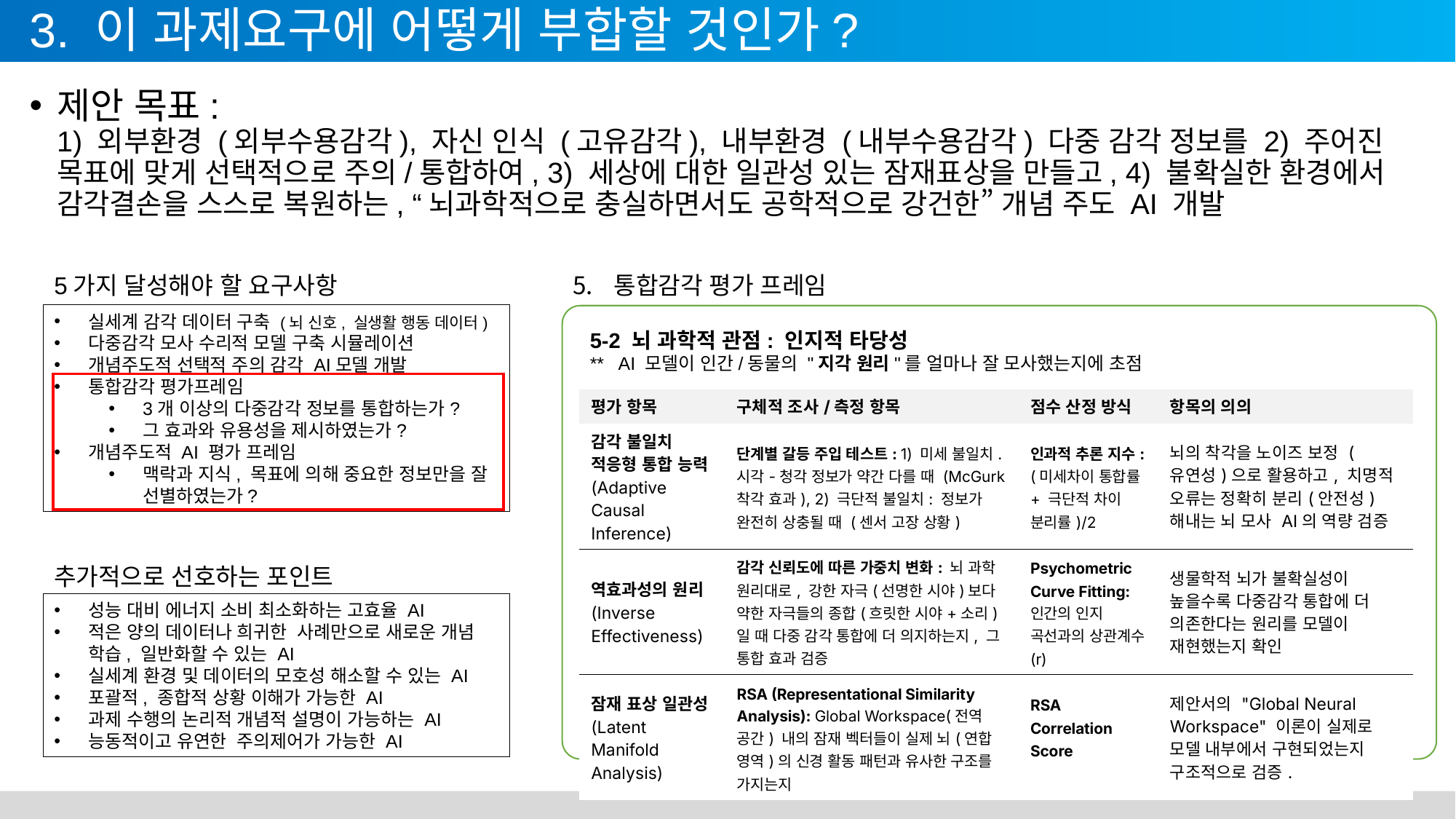

# 3. 이 과제요구에 어떻게 부합할 것인가?
제안 목표:
1) 외부환경 (외부수용감각), 자신 인식 (고유감각), 내부환경 (내부수용감각) 다중 감각 정보를 2) 주어진 목표에 맞게 선택적으로 주의/통합하여, 3) 세상에 대한 일관성 있는 잠재표상을 만들고, 4) 불확실한 환경에서 감각결손을 스스로 복원하는, “뇌과학적으로 충실하면서도 공학적으로 강건한” 개념 주도 AI 개발

5가지 달성해야 할 요구사항
통합감각 평가 프레임
실세계 감각 데이터 구축 (뇌 신호, 실생활 행동 데이터)
다중감각 모사 수리적 모델 구축 시뮬레이션
개념주도적 선택적 주의 감각 AI모델 개발
통합감각 평가프레임
3개 이상의 다중감각 정보를 통합하는가?
그 효과와 유용성을 제시하였는가?
개념주도적 AI 평가 프레임
맥락과 지식, 목표에 의해 중요한 정보만을 잘 선별하였는가?

5-2 뇌 과학적 관점: 인지적 타당성
**   AI 모델이 인간/동물의 "지각 원리"를 얼마나 잘 모사했는지에 초점

| 평가 항목 | 구체적 조사/측정 항목 | 점수 산정 방식 | 항목의 의의 |
| --- | --- | --- | --- |
| 감각 불일치 적응형 통합 능력 (Adaptive Causal Inference) | 단계별 갈등 주입 테스트: 1) 미세 불일치. 시각-청각 정보가 약간 다를 때 (McGurk 착각 효과), 2) 극단적 불일치: 정보가 완전히 상충될 때 (센서 고장 상황) | 인과적 추론 지수: (미세차이 통합률 + 극단적 차이 분리률)/2 | 뇌의 착각을 노이즈 보정 (유연성)으로 활용하고, 치명적 오류는 정확히 분리(안전성) 해내는 뇌 모사 AI의 역량 검증 |
| 역효과성의 원리 (Inverse Effectiveness) | 감각 신뢰도에 따른 가중치 변화: 뇌 과학 원리대로, 강한 자극(선명한 시야)보다 약한 자극들의 종합(흐릿한 시야+소리)일 때 다중 감각 통합에 더 의지하는지, 그 통합 효과 검증 | Psychometric Curve Fitting: 인간의 인지 곡선과의 상관계수 (r) | 생물학적 뇌가 불확실성이 높을수록 다중감각 통합에 더 의존한다는 원리를 모델이 재현했는지 확인 |
| 잠재 표상 일관성 (Latent Manifold Analysis) | RSA (Representational Similarity Analysis): Global Workspace(전역 공간) 내의 잠재 벡터들이 실제 뇌(연합 영역)의 신경 활동 패턴과 유사한 구조를 가지는지 | RSA Correlation Score | 제안서의 "Global Neural Workspace" 이론이 실제로 모델 내부에서 구현되었는지 구조적으로 검증. |
추가적으로 선호하는 포인트
성능 대비 에너지 소비 최소화하는 고효율 AI
적은 양의 데이터나 희귀한  사례만으로 새로운 개념 학습, 일반화할 수 있는 AI
실세계 환경 및 데이터의 모호성 해소할 수 있는 AI
포괄적, 종합적 상황 이해가 가능한 AI
과제 수행의 논리적 개념적 설명이 가능하는 AI
능동적이고 유연한  주의제어가 가능한 AI